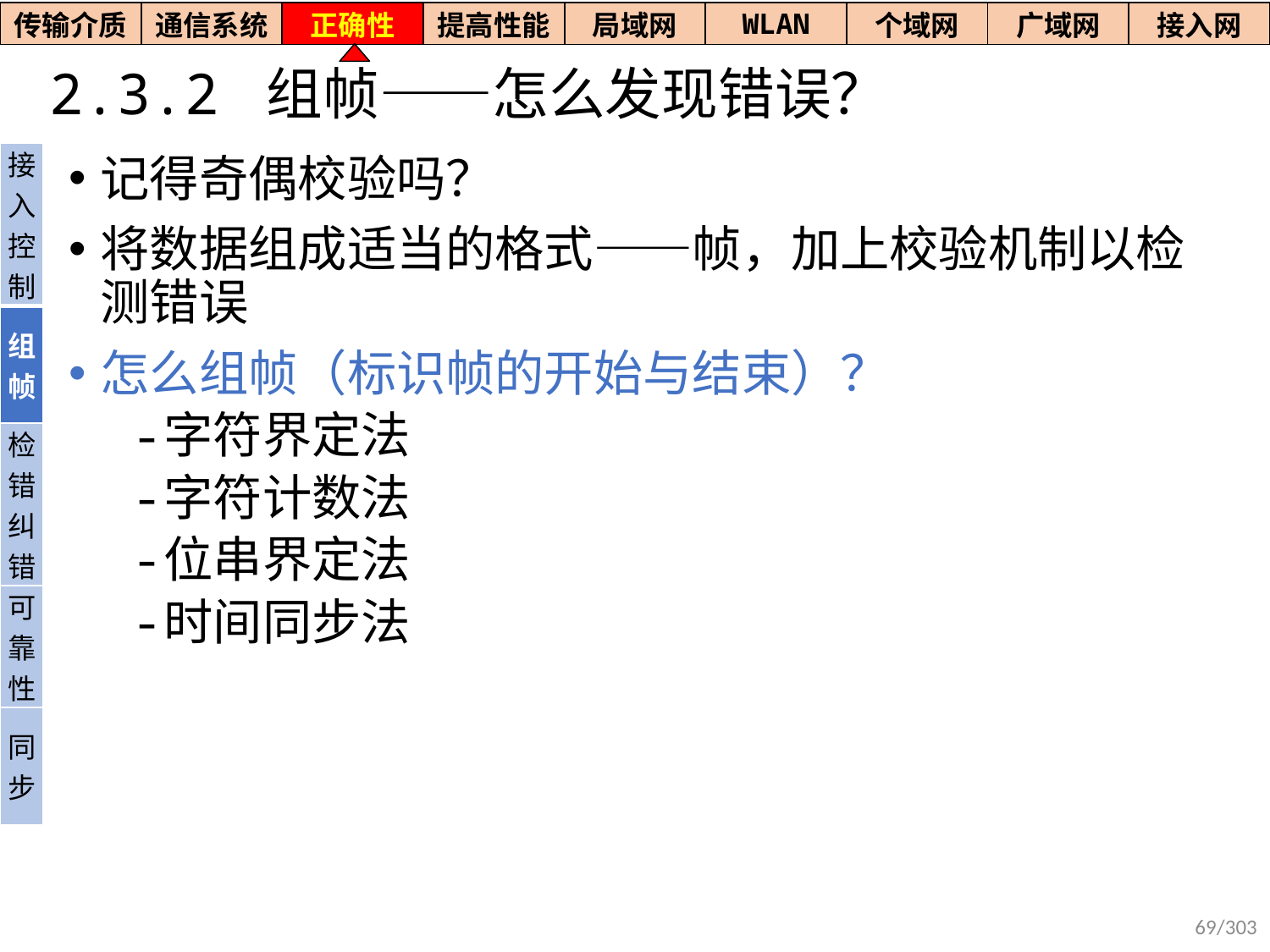

| 传输介质 | 通信系统 | 正确性 | 提高性能 | 局域网 | WLAN | 个域网 | 广域网 | 接入网 |
| --- | --- | --- | --- | --- | --- | --- | --- | --- |

# 2.3.2 组帧——怎么发现错误？
| 接入控制 |
| --- |
| 组帧 |
| 检错纠错 |
| 可靠性 |
| 同步 |
记得奇偶校验吗？
将数据组成适当的格式——帧，加上校验机制以检测错误
怎么组帧（标识帧的开始与结束）？
字符界定法
字符计数法
位串界定法
时间同步法

69/303